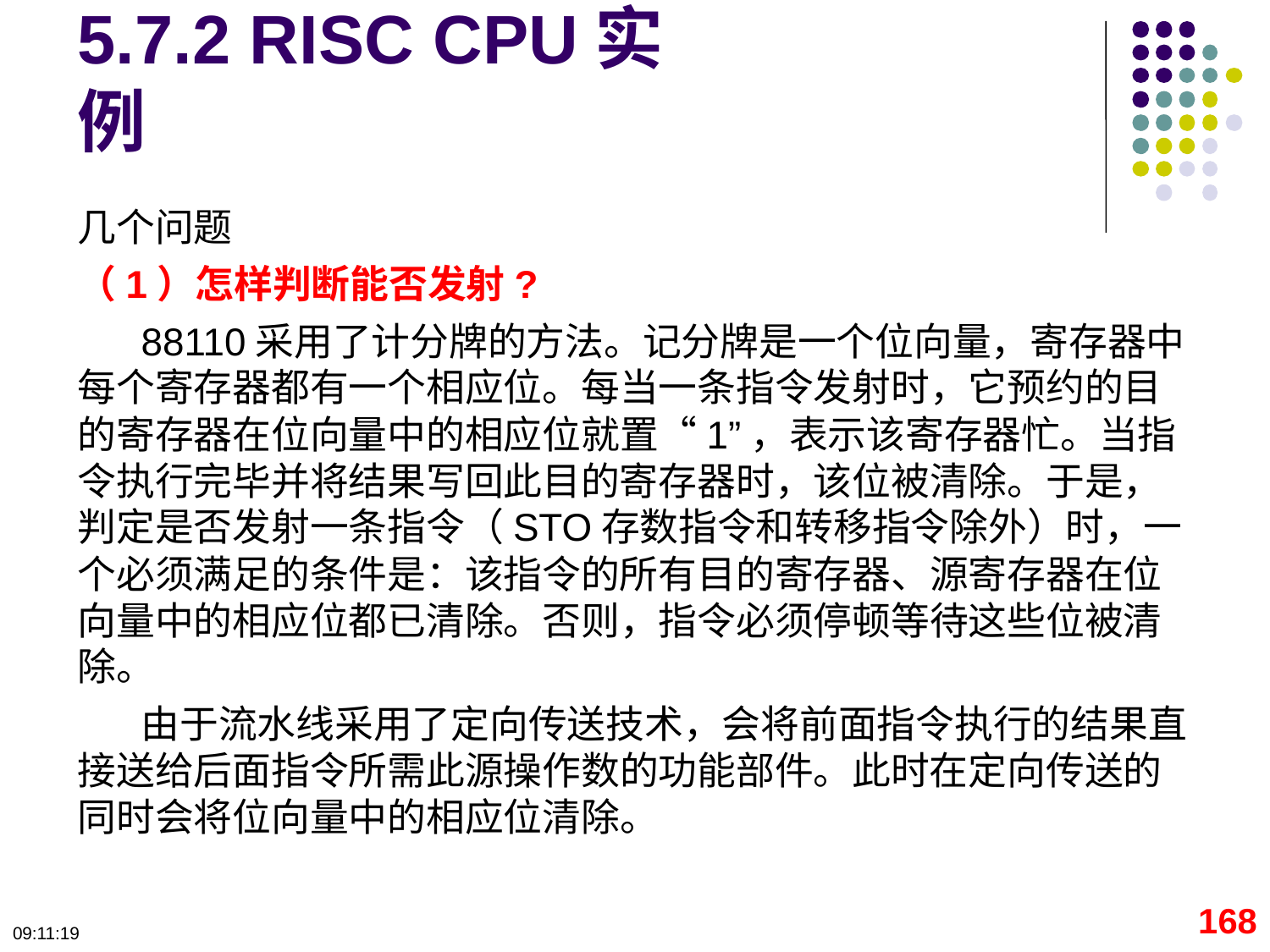

# 5.7.2 RISC CPU实例
几个问题
（1）怎样判断能否发射?
88110采用了计分牌的方法。记分牌是一个位向量，寄存器中每个寄存器都有一个相应位。每当一条指令发射时，它预约的目的寄存器在位向量中的相应位就置“1”，表示该寄存器忙。当指令执行完毕并将结果写回此目的寄存器时，该位被清除。于是，判定是否发射一条指令（STO存数指令和转移指令除外）时，一个必须满足的条件是：该指令的所有目的寄存器、源寄存器在位向量中的相应位都已清除。否则，指令必须停顿等待这些位被清除。
由于流水线采用了定向传送技术，会将前面指令执行的结果直接送给后面指令所需此源操作数的功能部件。此时在定向传送的同时会将位向量中的相应位清除。
168
09:11:19